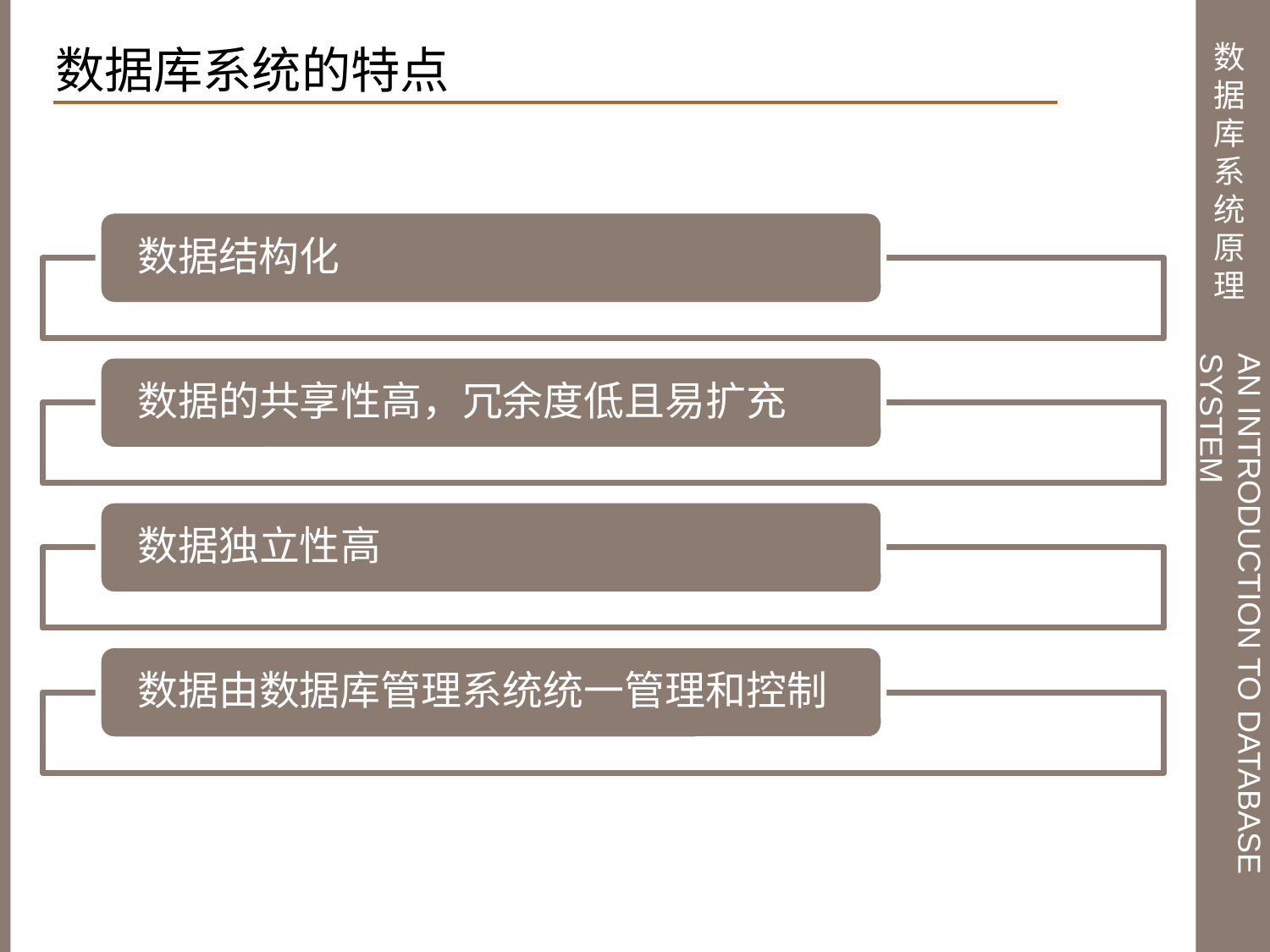

数据库系统的特点
数据结构化
数据的共享性高，冗余度低且易扩充
数据独立性高
数据由数据库管理系统统一管理和控制